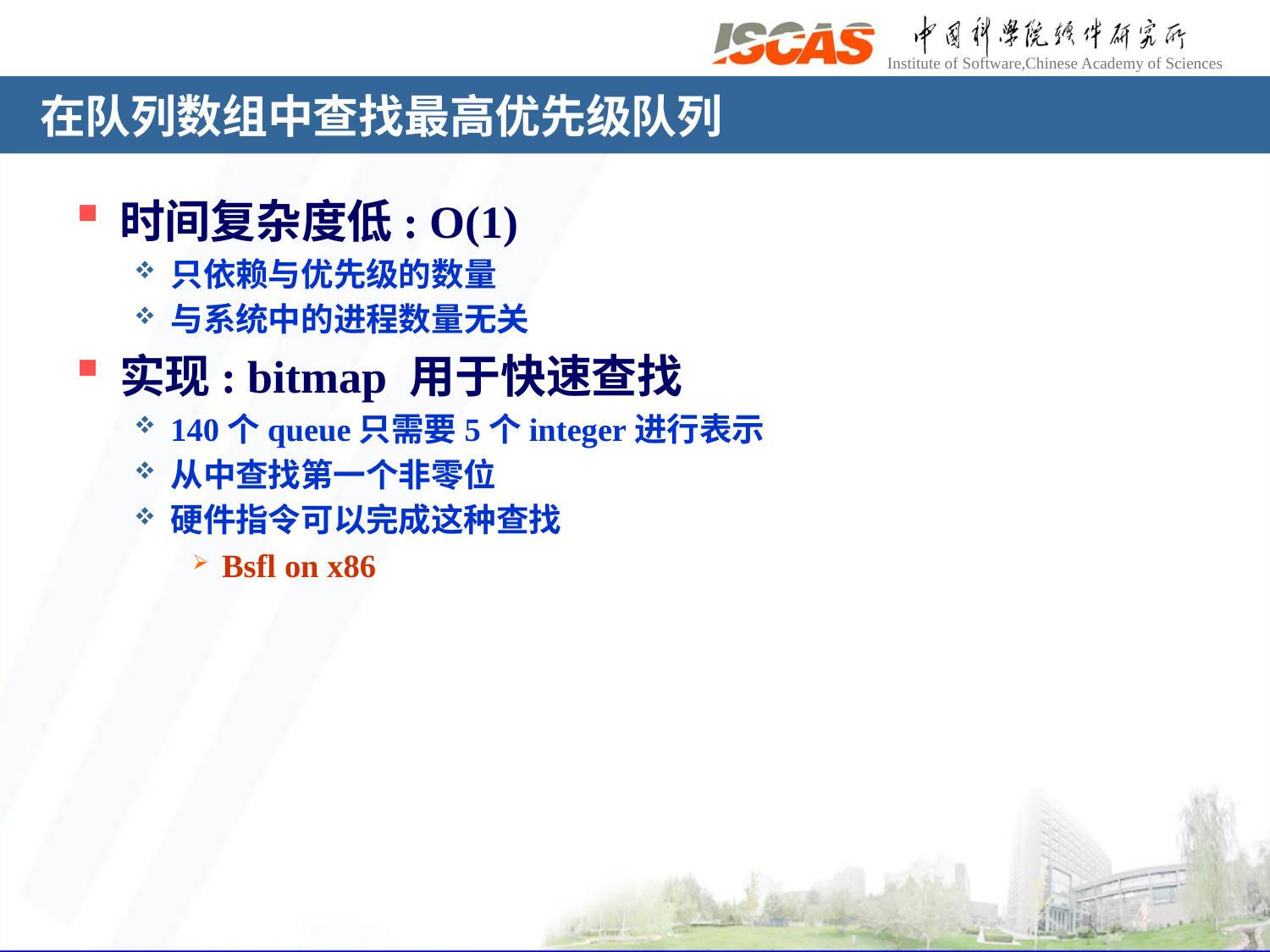

# 在队列数组中查找最高优先级队列
时间复杂度低: O(1)
只依赖与优先级的数量
与系统中的进程数量无关
实现: bitmap 用于快速查找
140个queue只需要5个integer进行表示
从中查找第一个非零位
硬件指令可以完成这种查找
Bsfl on x86